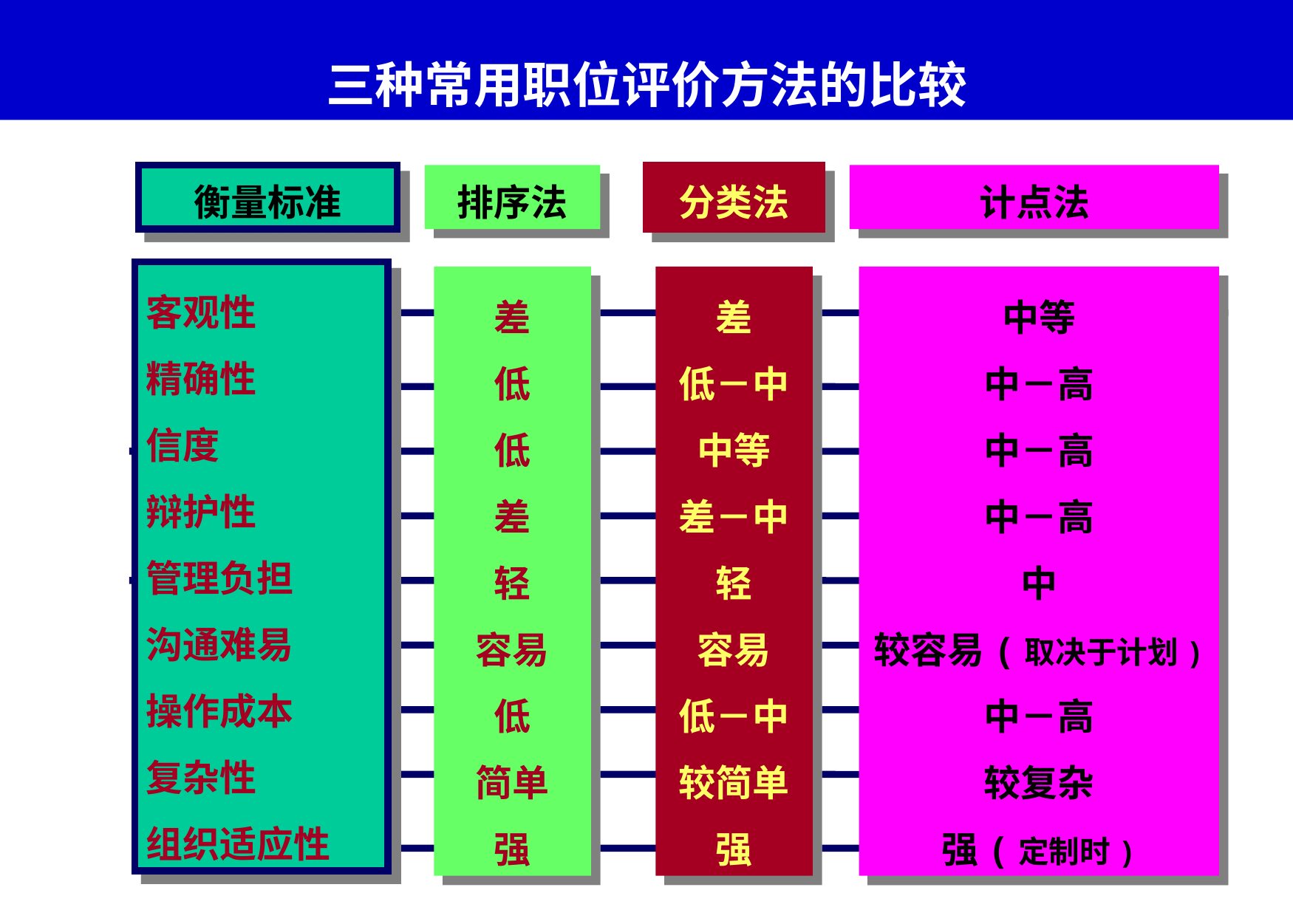

# 三种常用职位评价方法的比较
衡量标准
排序法
分类法
计点法
客观性
精确性
信度
辩护性
管理负担
沟通难易
操作成本
复杂性
组织适应性
差
低
低
差
轻
容易
低
简单
强
差
低－中
中等
差－中
轻
容易
低－中
较简单
强
中等
中－高
中－高
中－高
中
较容易(取决于计划)
中－高
较复杂
强(定制时)